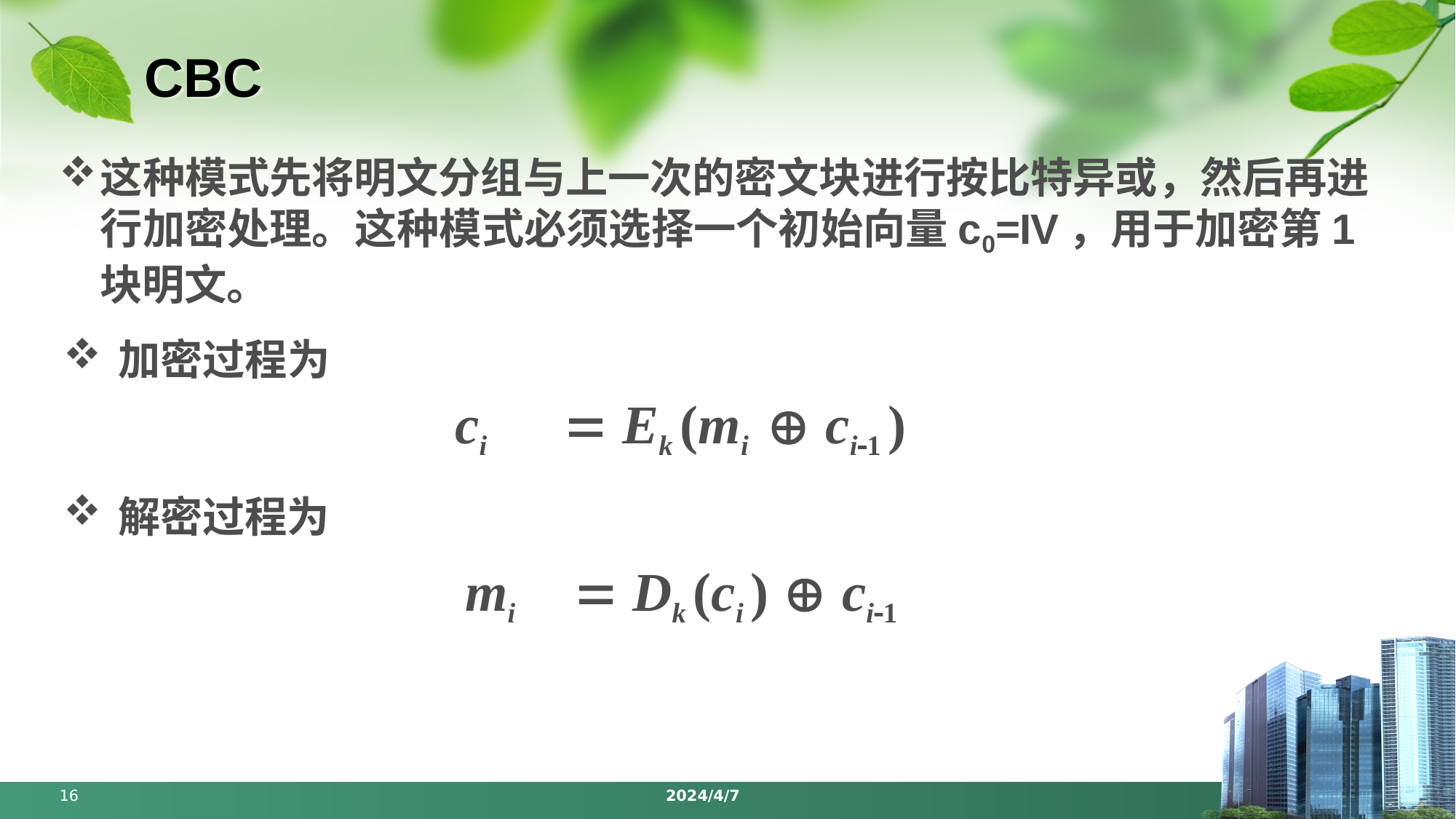

# CBC
这种模式先将明文分组与上一次的密文块进行按比特异或，然后再进行加密处理。这种模式必须选择一个初始向量c0=IV，用于加密第1块明文。
加密过程为
ci	= Ek (mi ⊕ ci−1 )
解密过程为
mi	= Dk (ci ) ⊕ ci−1

16
2024/4/7